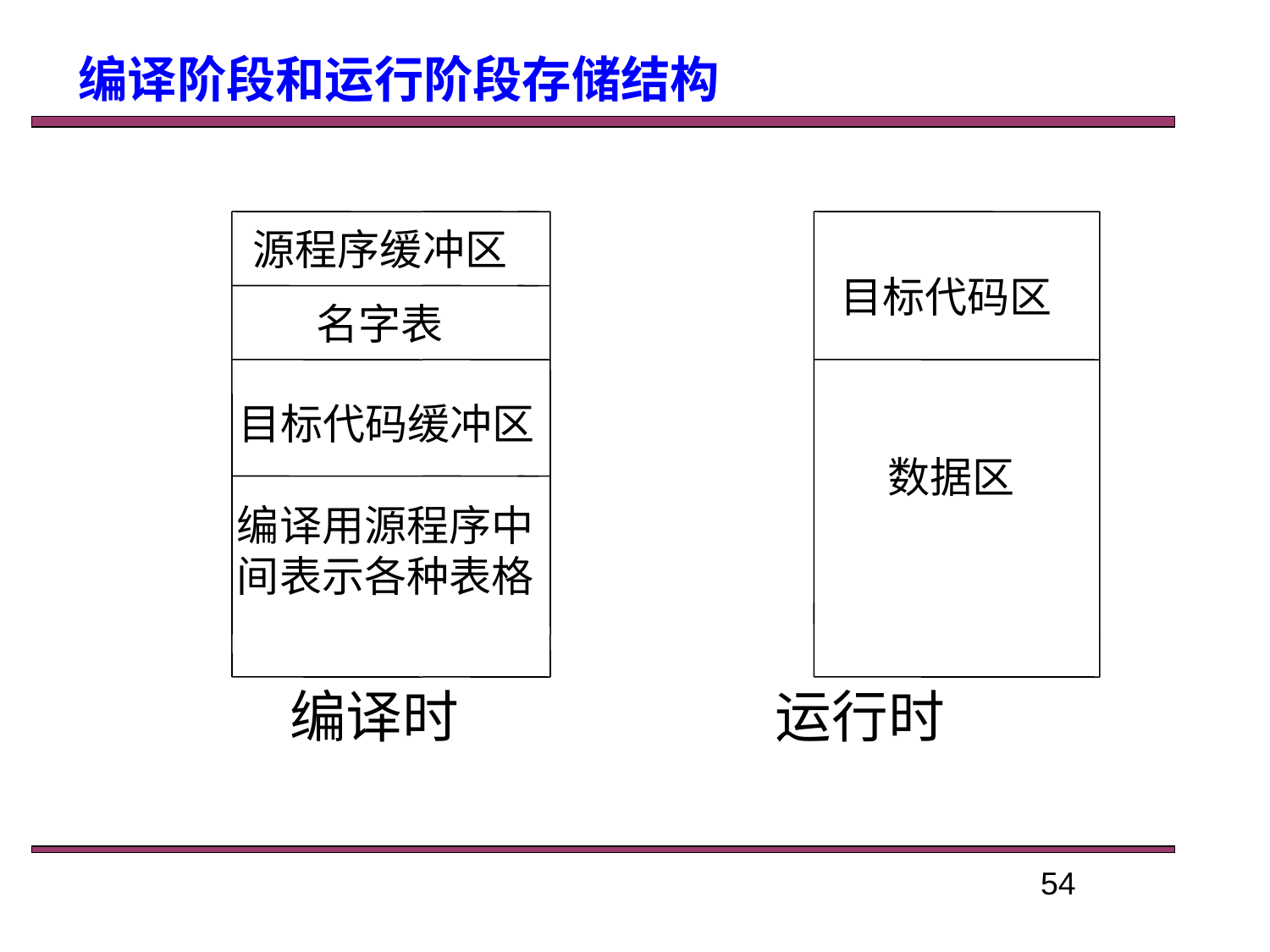

编译阶段和运行阶段存储结构

    编译时                         运行时

源程序缓冲区
目标代码区

名字表

目标代码缓冲区
数据区

编译用源程序中
间表示各种表格

54